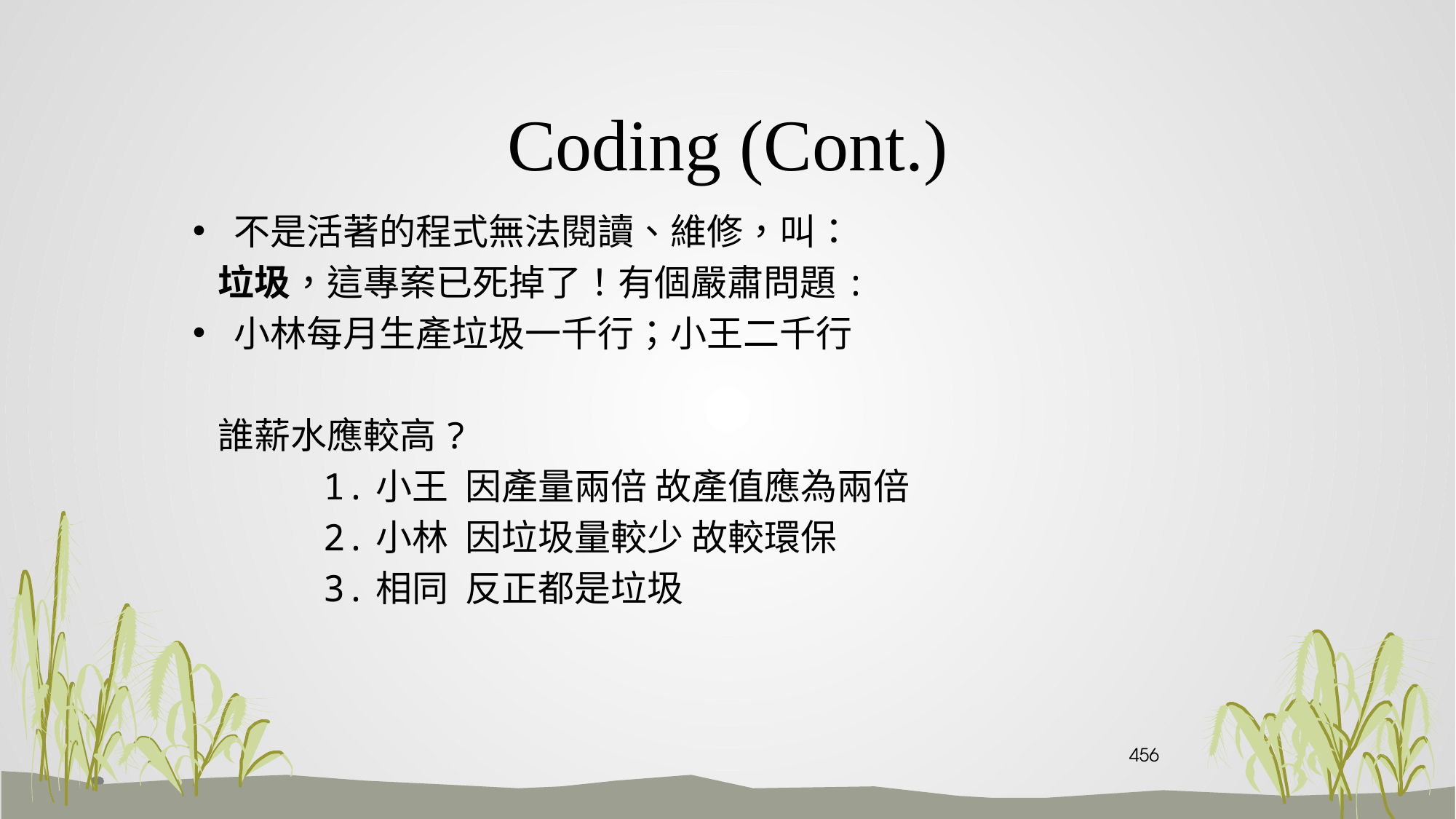

# Coding (Cont.)
不是活著的程式無法閱讀、維修，叫：
  垃圾，這專案已死掉了！有個嚴肅問題:
小林每月生產垃圾一千行；小王二千行

  誰薪水應較高?
      1.小王  因產量兩倍 故產值應為兩倍
      2.小林  因垃圾量較少 故較環保
      3.相同  反正都是垃圾
456